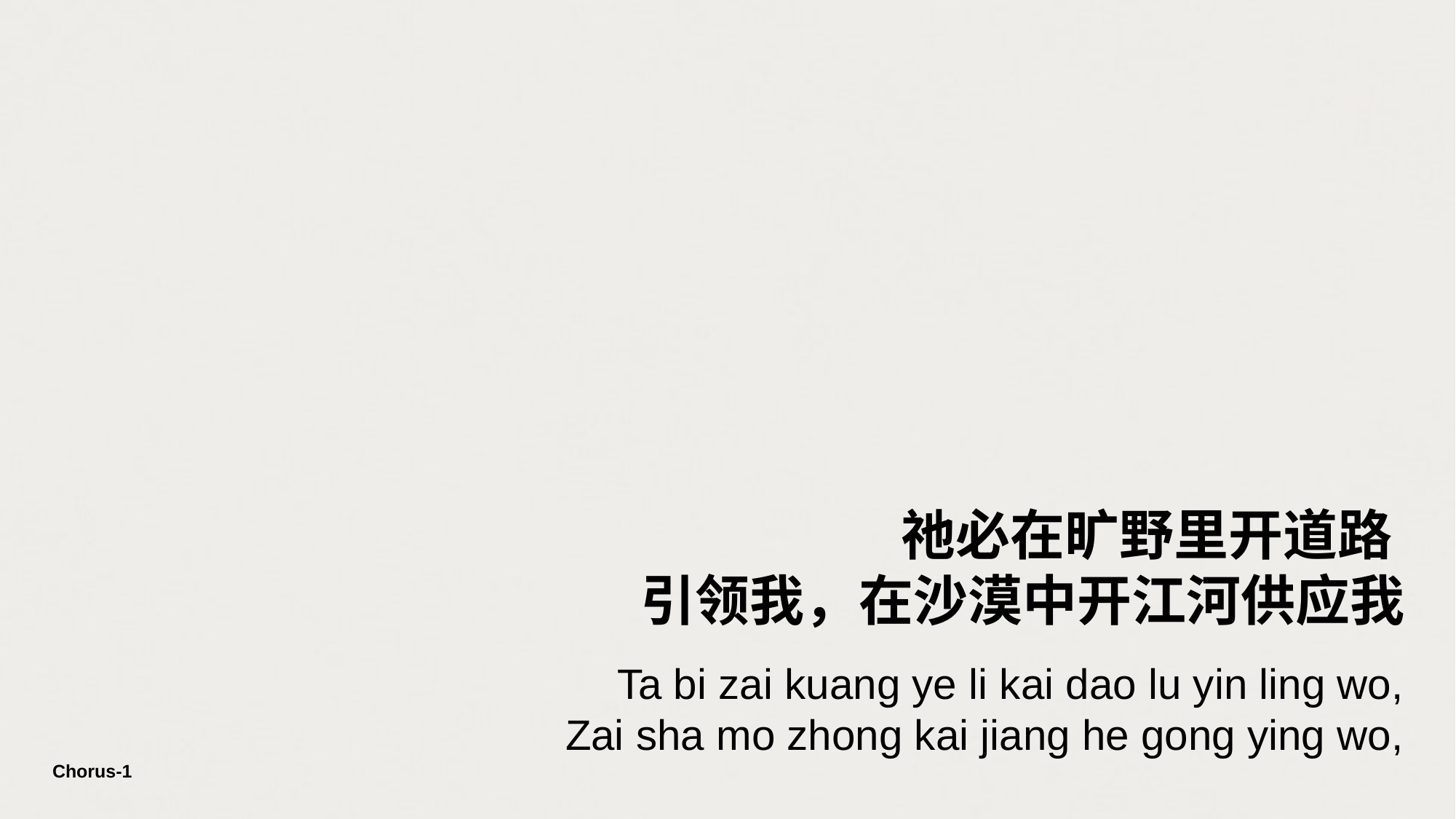

祂必在旷野里开道路
引领我，在沙漠中开江河供应我

Ta bi zai kuang ye li kai dao lu yin ling wo,
Zai sha mo zhong kai jiang he gong ying wo,

Chorus-1